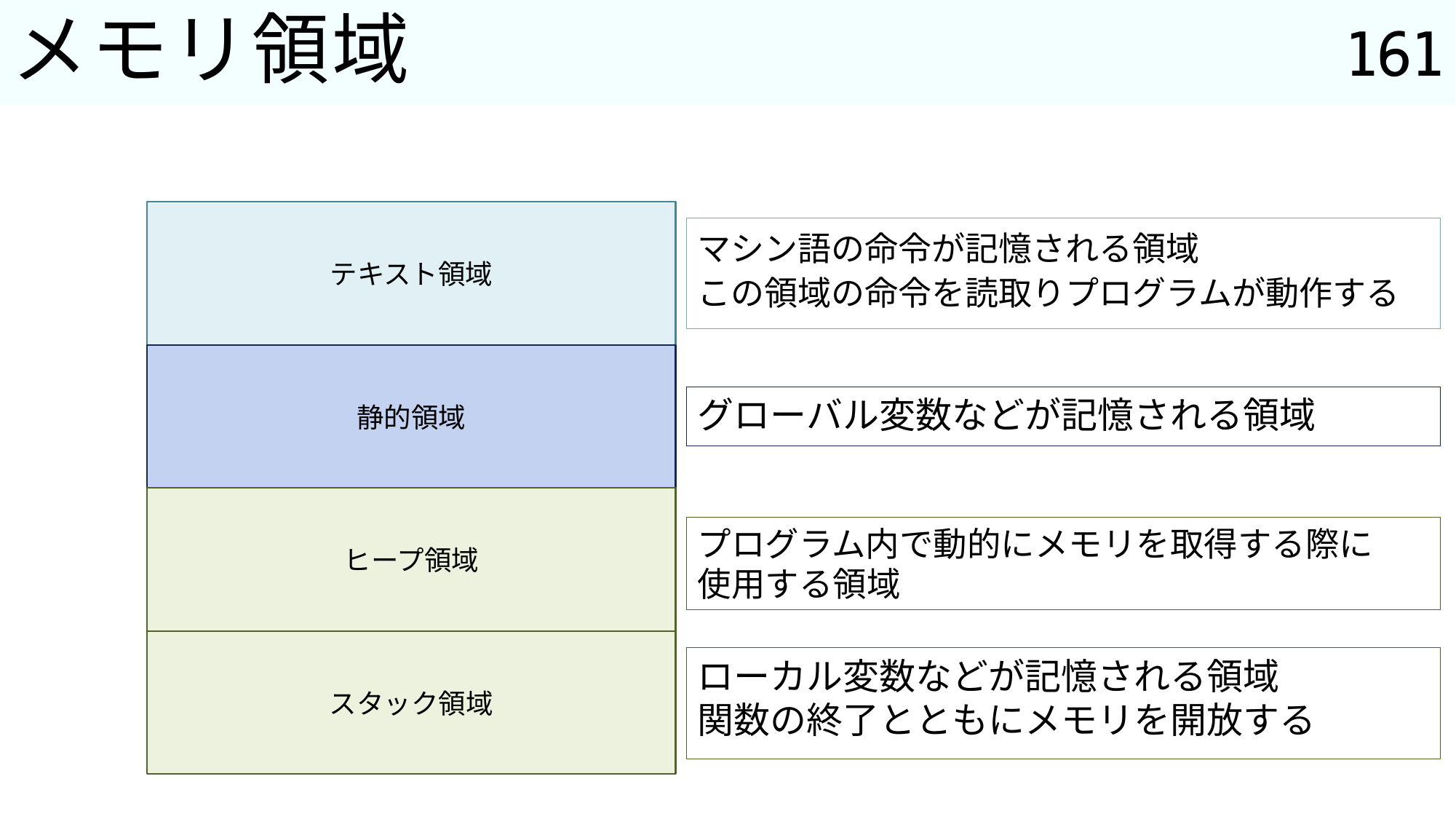

161
# メモリ領域
テキスト領域
マシン語の命令が記憶される領域
この領域の命令を読取りプログラムが動作する
静的領域
グローバル変数などが記憶される領域
ヒープ領域
プログラム内で動的にメモリを取得する際に
使用する領域
スタック領域
ローカル変数などが記憶される領域
関数の終了とともにメモリを開放する